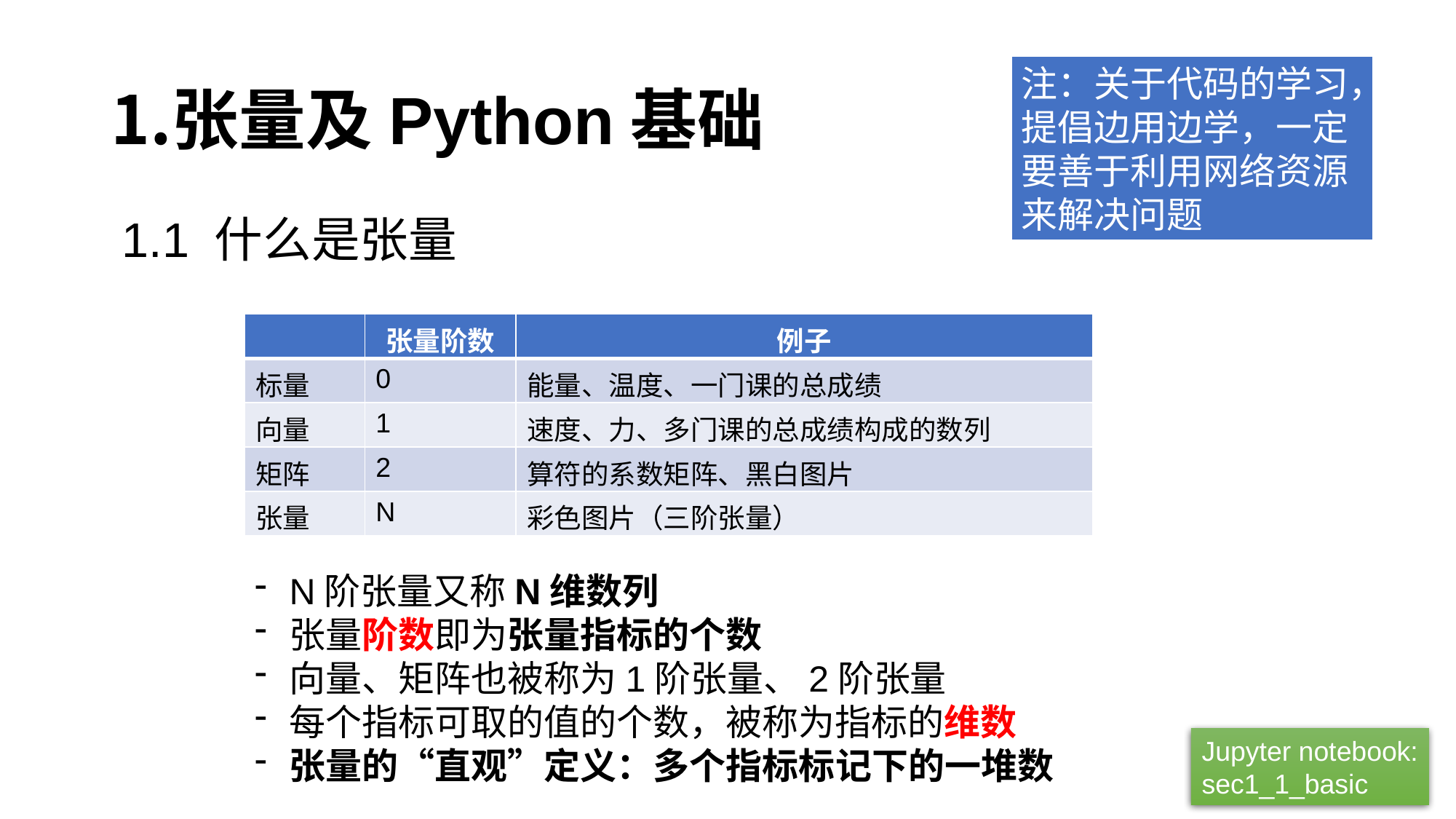

# 张量及Python基础
注：关于代码的学习，提倡边用边学，一定要善于利用网络资源来解决问题
1.1 什么是张量
|  | 张量阶数 | 例子 |
| --- | --- | --- |
| 标量 | 0 | 能量、温度、一门课的总成绩 |
| 向量 | 1 | 速度、力、多门课的总成绩构成的数列 |
| 矩阵 | 2 | 算符的系数矩阵、黑白图片 |
| 张量 | N | 彩色图片（三阶张量） |
N阶张量又称N维数列
张量阶数即为张量指标的个数
向量、矩阵也被称为1阶张量、2阶张量
每个指标可取的值的个数，被称为指标的维数
张量的“直观”定义：多个指标标记下的一堆数
Jupyter notebook:
sec1_1_basic